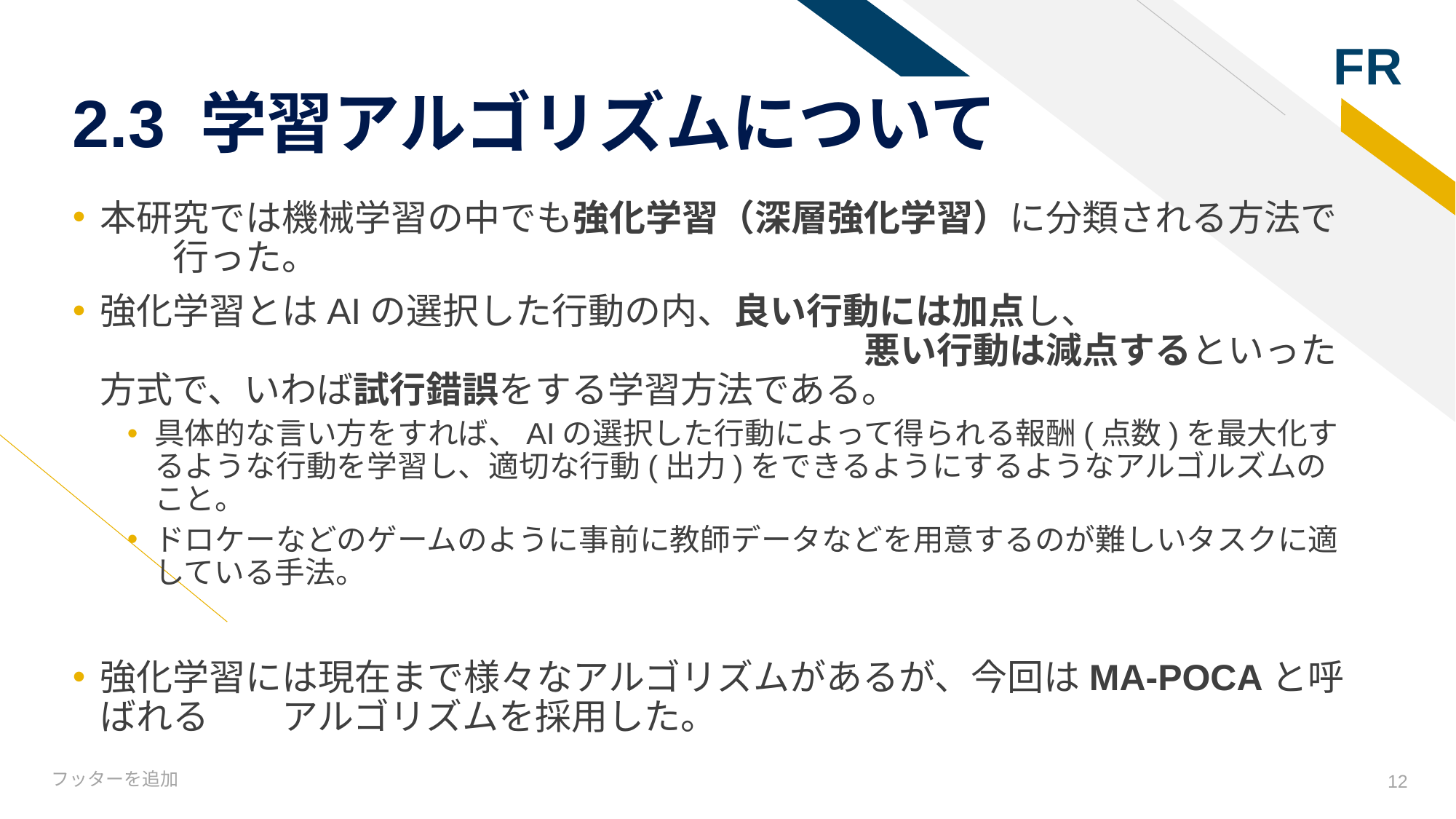

# 2.3 学習アルゴリズムについて
本研究では機械学習の中でも強化学習（深層強化学習）に分類される方法で　　行った。
強化学習とはAIの選択した行動の内、良い行動には加点し、　　　　　　　　　　　　　　　　　　　　　　　　　　　悪い行動は減点するといった方式で、いわば試行錯誤をする学習方法である。
具体的な言い方をすれば、AIの選択した行動によって得られる報酬(点数)を最大化するような行動を学習し、適切な行動(出力)をできるようにするようなアルゴルズムのこと。
ドロケーなどのゲームのように事前に教師データなどを用意するのが難しいタスクに適している手法。

強化学習には現在まで様々なアルゴリズムがあるが、今回はMA-POCAと呼ばれる　　アルゴリズムを採用した。
フッターを追加
12